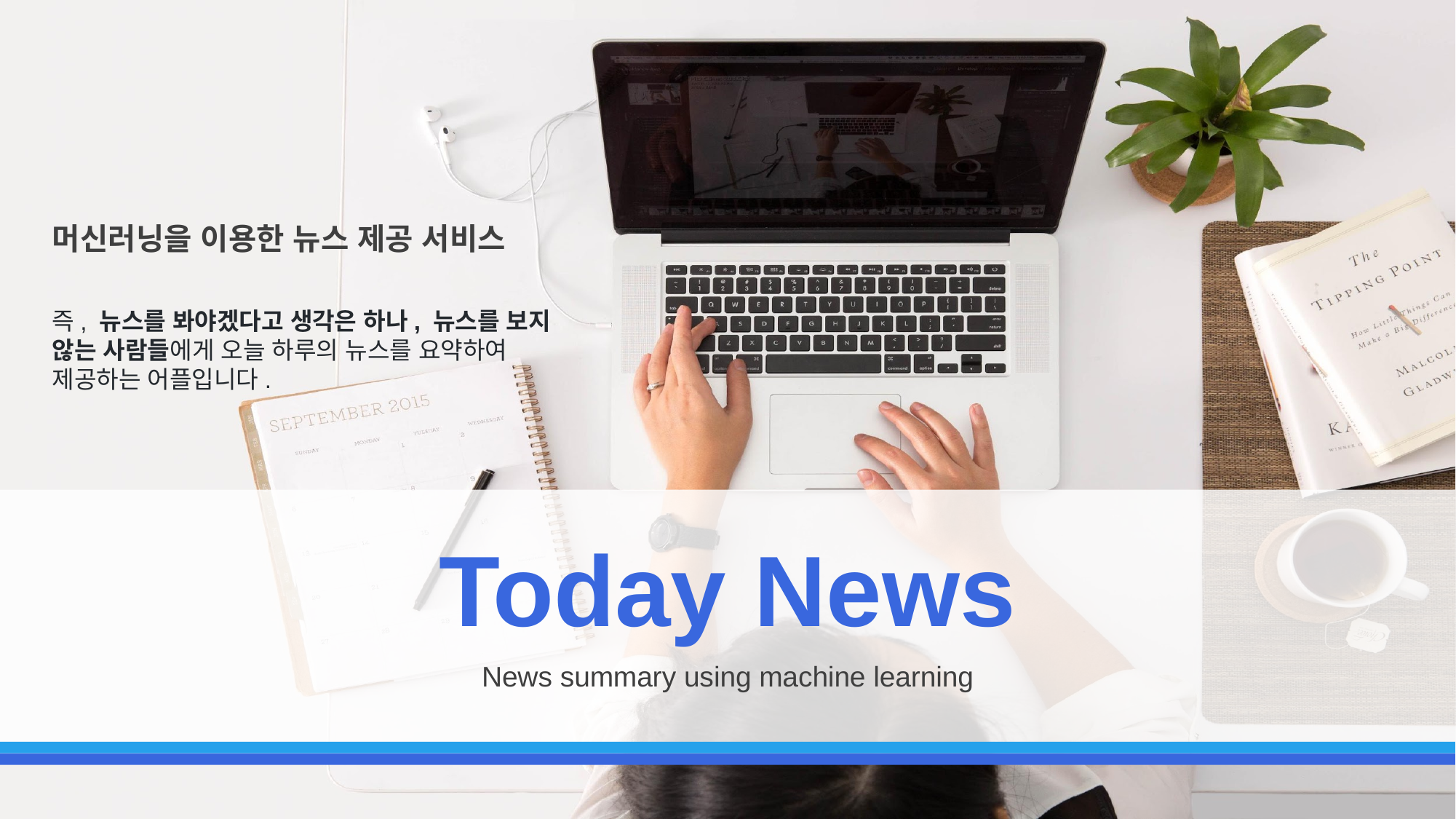

머신러닝을 이용한 뉴스 제공 서비스
즉, 뉴스를 봐야겠다고 생각은 하나, 뉴스를 보지 않는 사람들에게 오늘 하루의 뉴스를 요약하여  제공하는 어플입니다.
Today News
News summary using machine learning